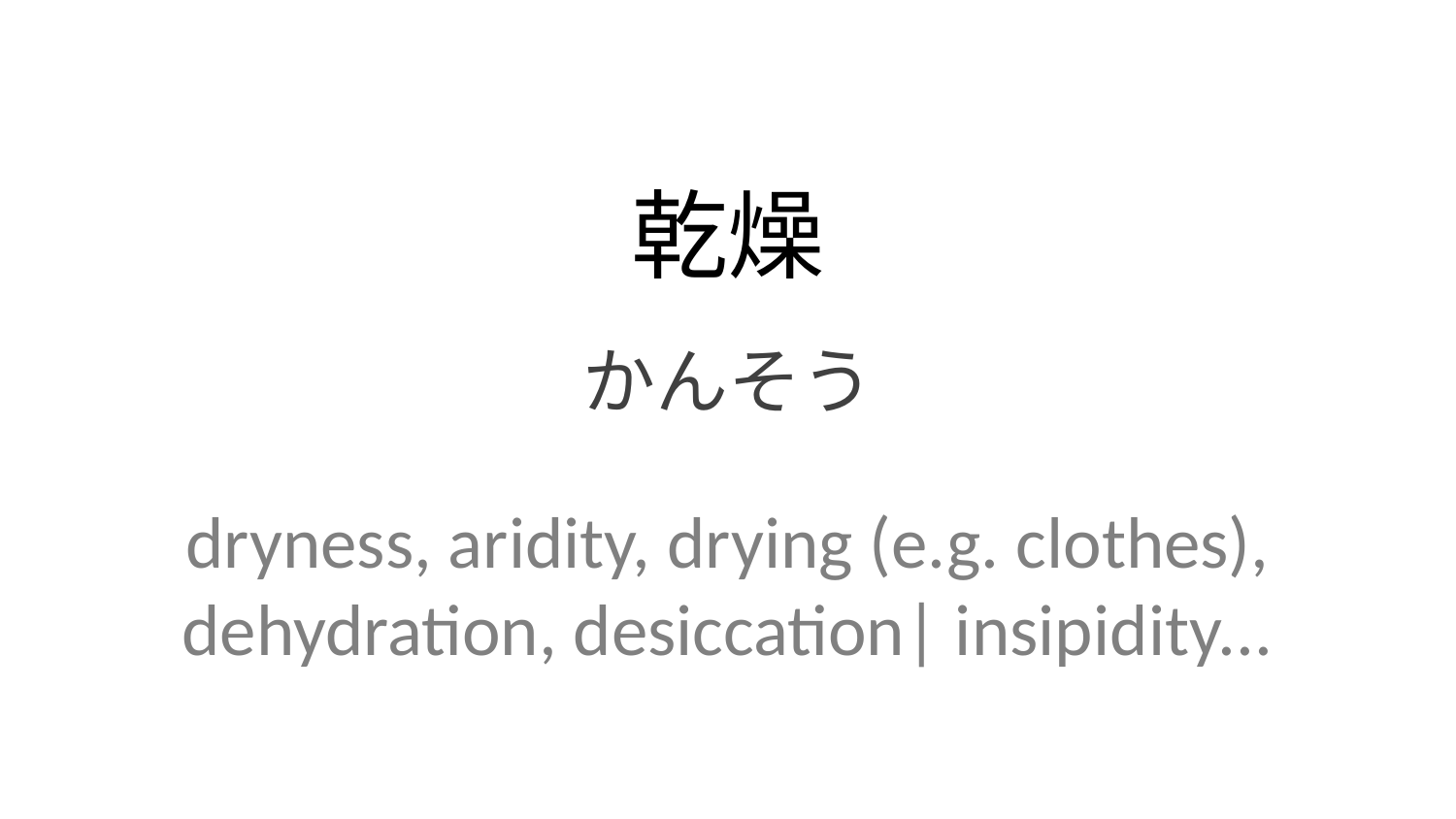

乾燥

かんそう
dryness, aridity, drying (e.g. clothes), dehydration, desiccation| insipidity...